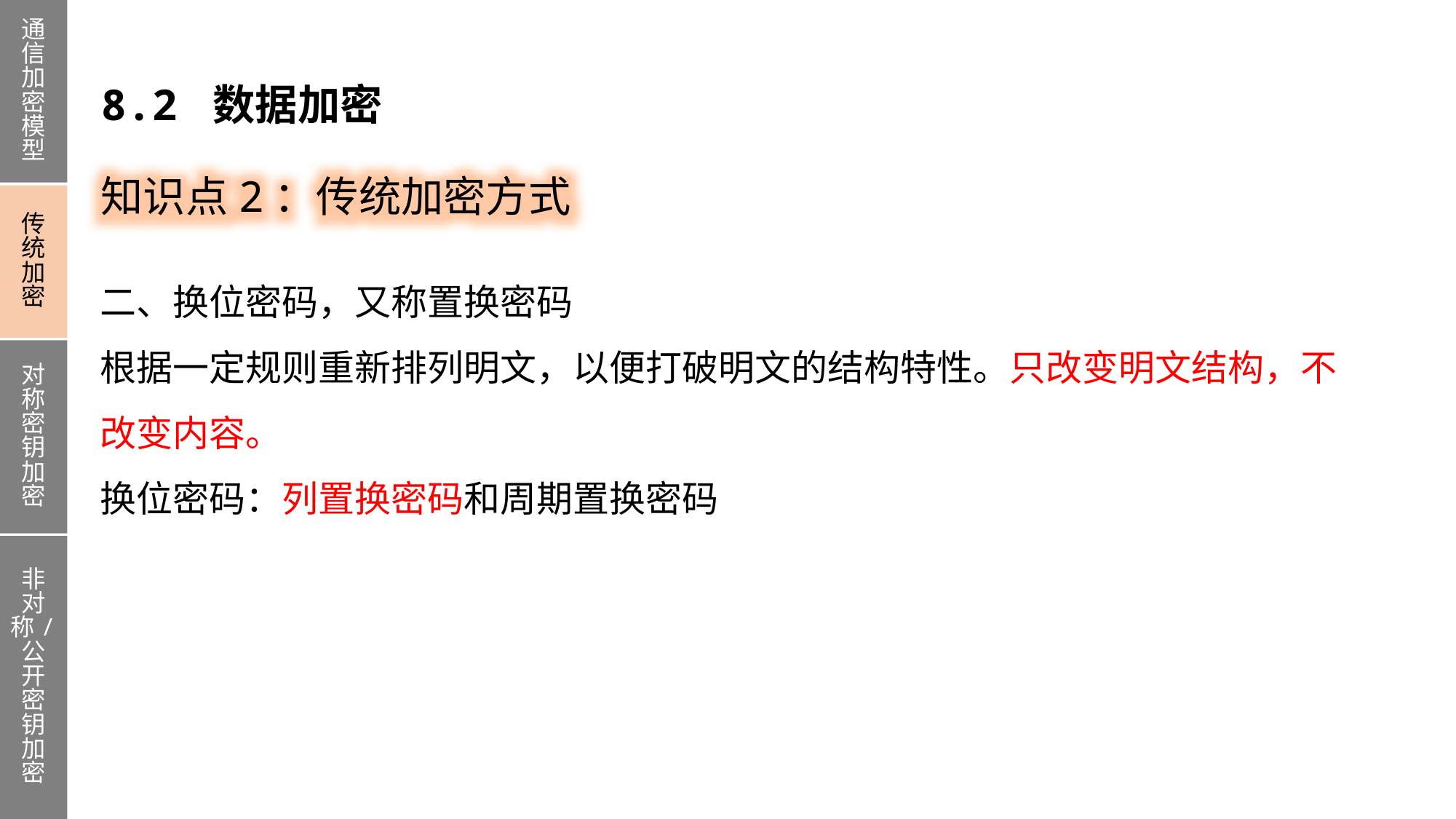

通信加密模型
传统加密
对称密钥加密
非对称/公开密钥加密
8.2 数据加密
知识点2：传统加密方式
二、换位密码，又称置换密码
根据一定规则重新排列明文，以便打破明文的结构特性。只改变明文结构，不改变内容。
换位密码：列置换密码和周期置换密码